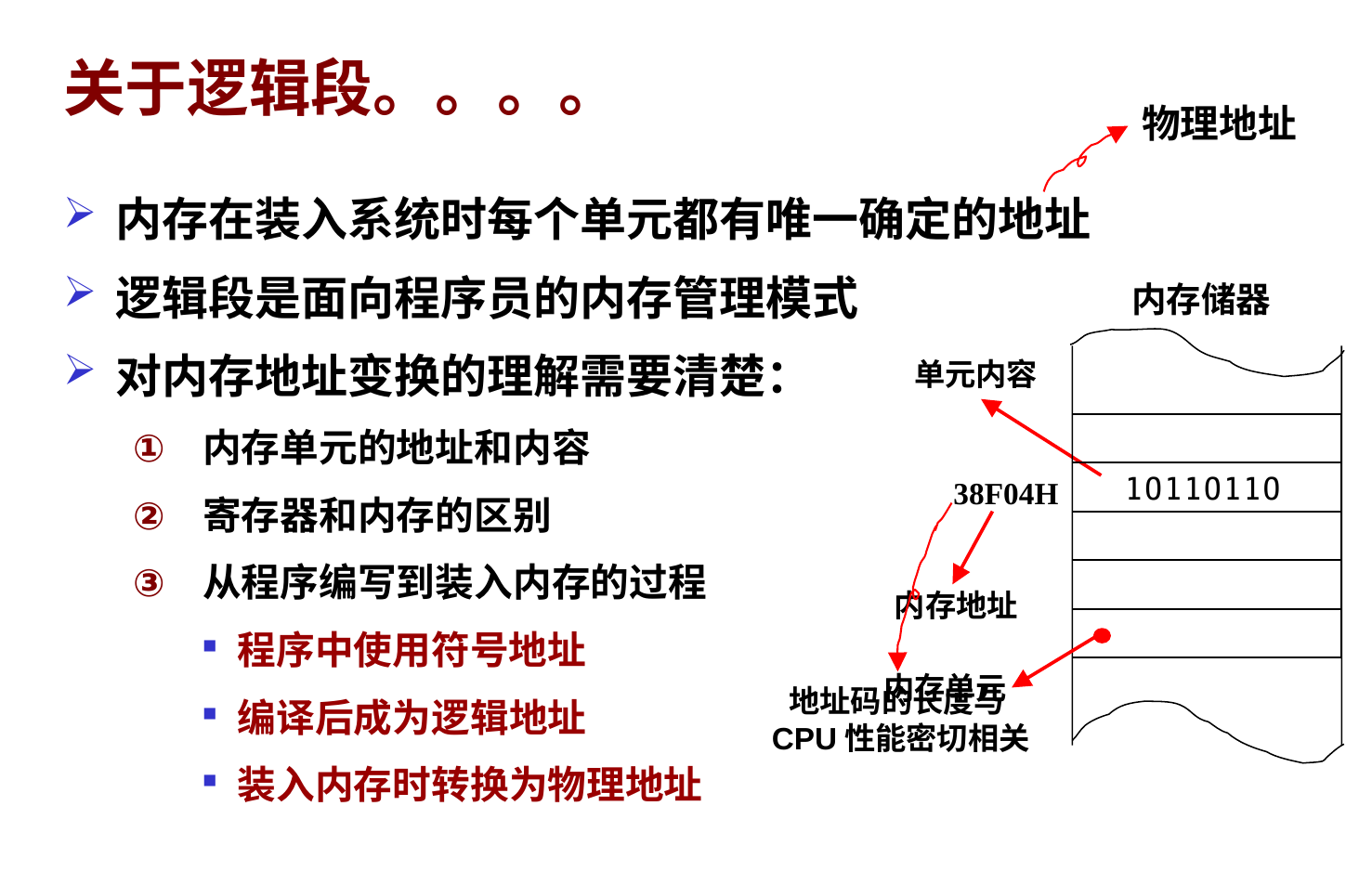

# 关于逻辑段。。。。
物理地址

内存在装入系统时每个单元都有唯一确定的地址
逻辑段是面向程序员的内存管理模式
对内存地址变换的理解需要清楚：
内存单元的地址和内容
寄存器和内存的区别
从程序编写到装入内存的过程
程序中使用符号地址
编译后成为逻辑地址
装入内存时转换为物理地址
内存储器

单元内容

10110110
38F04H

内存地址

内存单元
地址码的长度与CPU性能密切相关